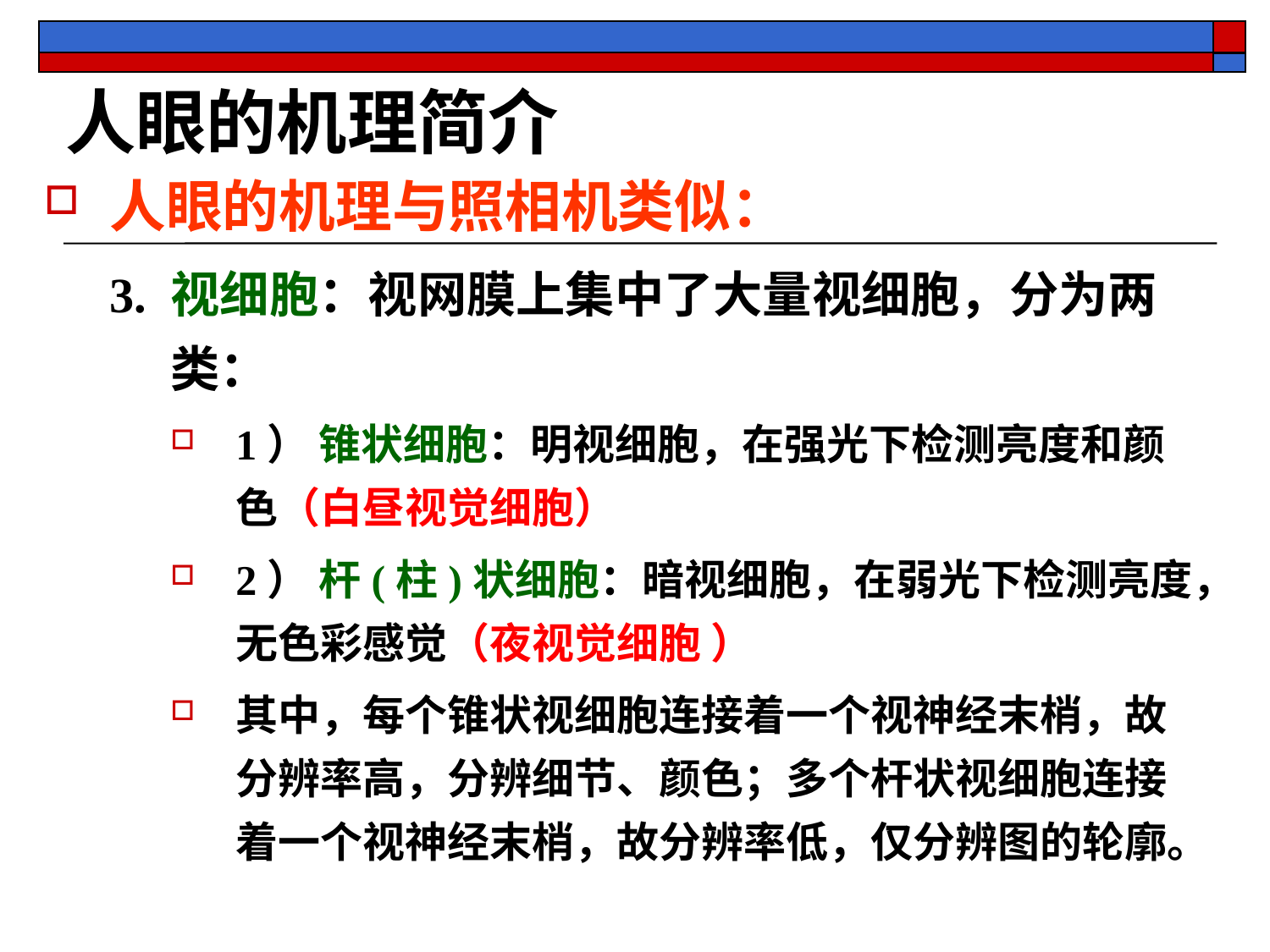

# 人眼的机理简介
人眼的机理与照相机类似：
3. 视细胞：视网膜上集中了大量视细胞，分为两类：
1） 锥状细胞：明视细胞，在强光下检测亮度和颜色（白昼视觉细胞）
2） 杆(柱)状细胞：暗视细胞，在弱光下检测亮度，无色彩感觉（夜视觉细胞 ）
其中，每个锥状视细胞连接着一个视神经末梢，故分辨率高，分辨细节、颜色；多个杆状视细胞连接着一个视神经末梢，故分辨率低，仅分辨图的轮廓。
7